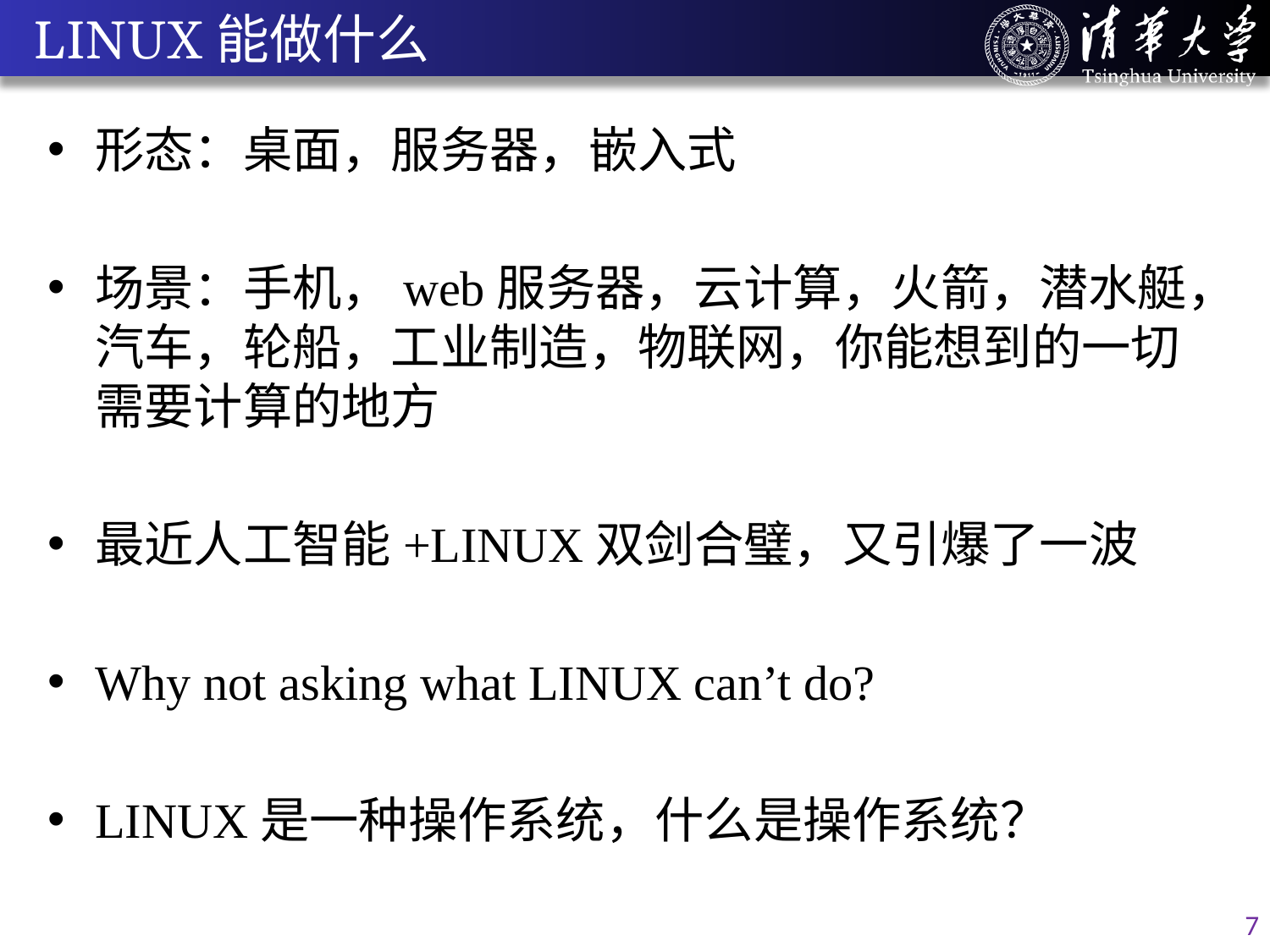

# LINUX能做什么
形态：桌面，服务器，嵌入式

场景：手机，web服务器，云计算，火箭，潜水艇，汽车，轮船，工业制造，物联网，你能想到的一切需要计算的地方

最近人工智能+LINUX双剑合璧，又引爆了一波

Why not asking what LINUX can’t do?

LINUX是一种操作系统，什么是操作系统？
7